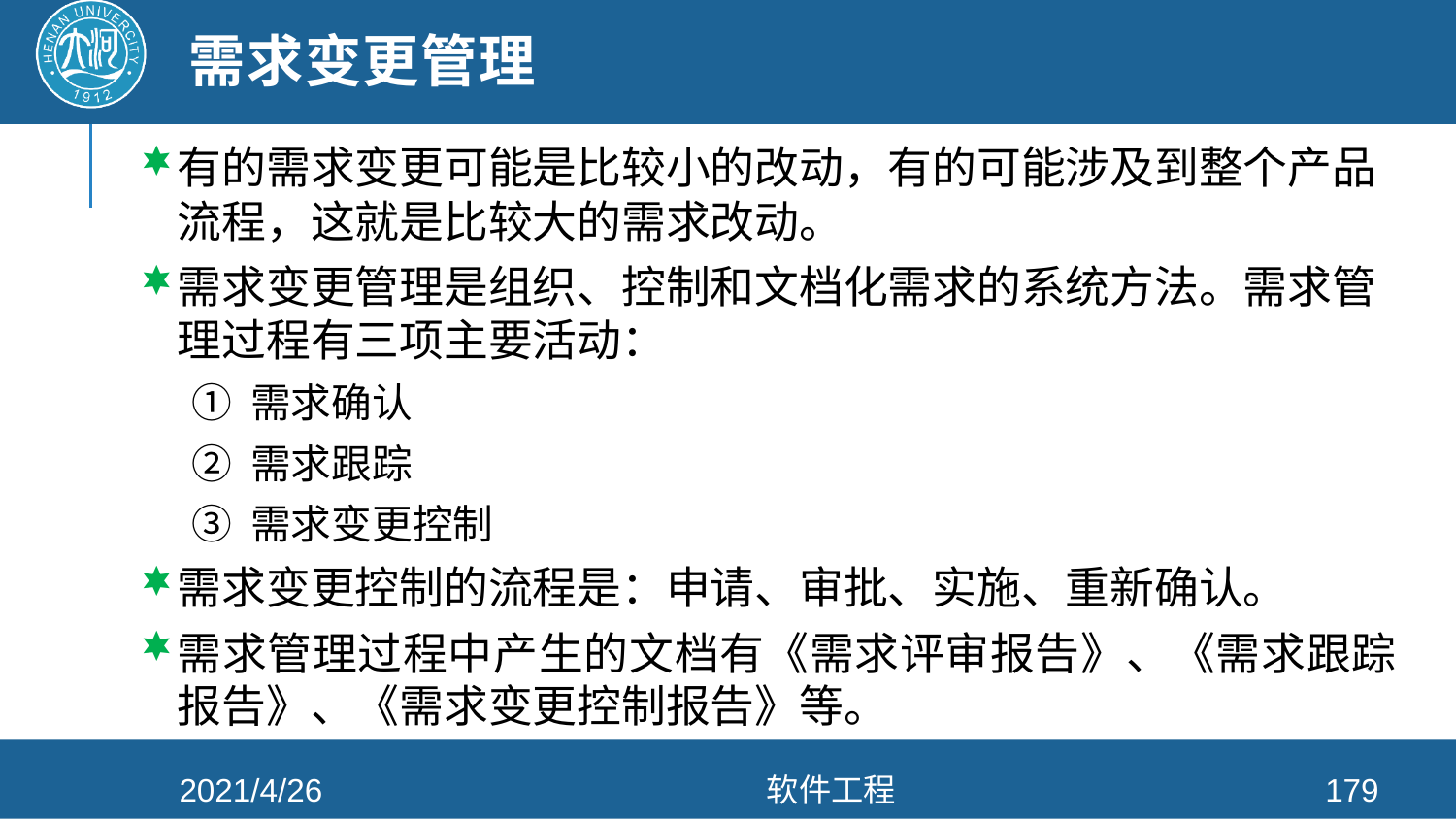

# 需求变更管理
有的需求变更可能是比较小的改动，有的可能涉及到整个产品流程，这就是比较大的需求改动。
需求变更管理是组织、控制和文档化需求的系统方法。需求管理过程有三项主要活动：
① 需求确认
② 需求跟踪
③ 需求变更控制
需求变更控制的流程是：申请、审批、实施、重新确认。
需求管理过程中产生的文档有《需求评审报告》、《需求跟踪报告》、《需求变更控制报告》等。

2021/4/26
软件工程
179